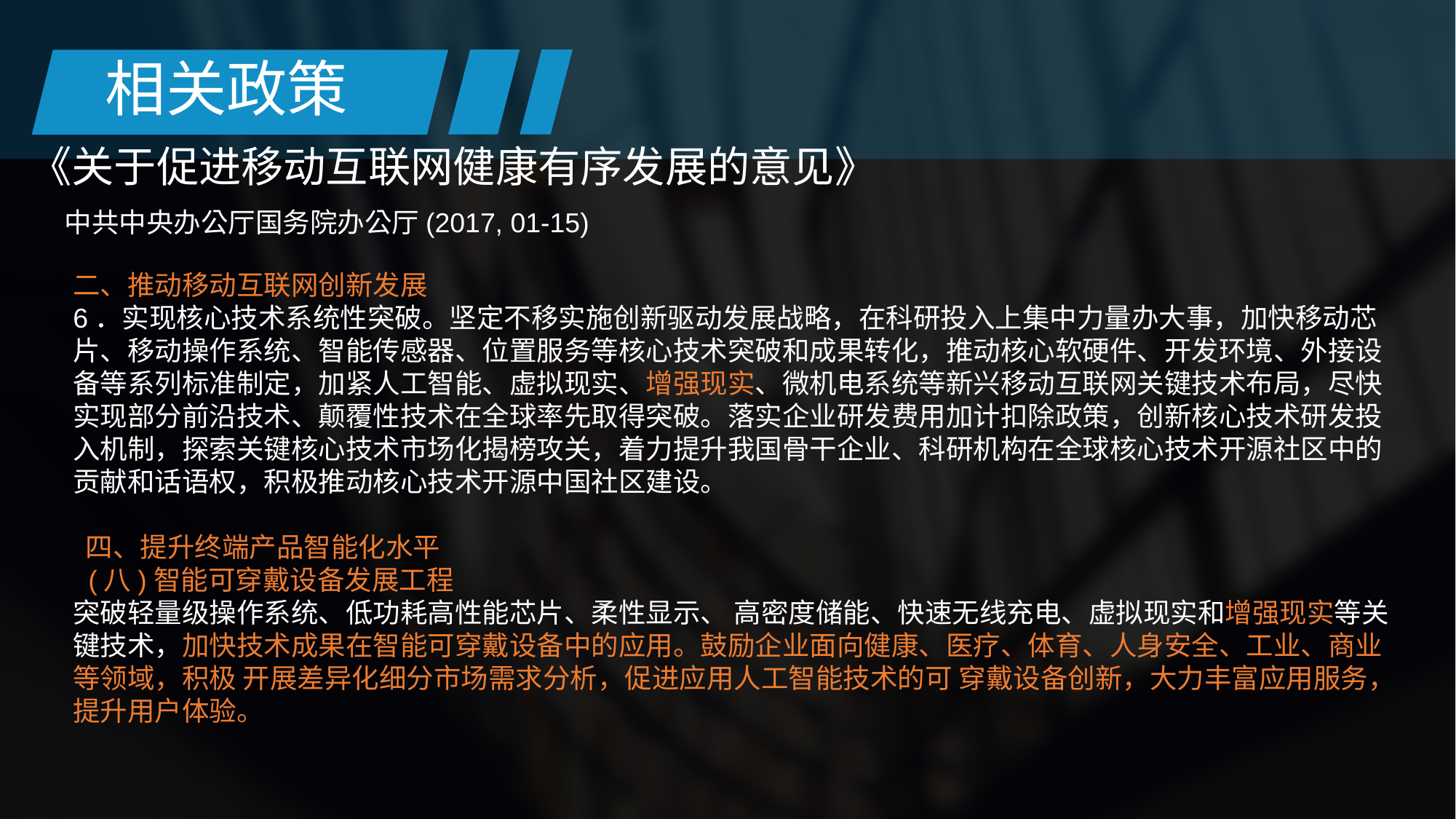

相关政策

《关于促进移动互联网健康有序发展的意见》
中共中央办公厅国务院办公厅(2017, 01-15)
二、推动移动互联网创新发展
6．实现核心技术系统性突破。坚定不移实施创新驱动发展战略，在科研投入上集中力量办大事，加快移动芯片、移动操作系统、智能传感器、位置服务等核心技术突破和成果转化，推动核心软硬件、开发环境、外接设备等系列标准制定，加紧人工智能、虚拟现实、增强现实、微机电系统等新兴移动互联网关键技术布局，尽快实现部分前沿技术、颠覆性技术在全球率先取得突破。落实企业研发费用加计扣除政策，创新核心技术研发投入机制，探索关键核心技术市场化揭榜攻关，着力提升我国骨干企业、科研机构在全球核心技术开源社区中的贡献和话语权，积极推动核心技术开源中国社区建设。

 四、提升终端产品智能化水平
  (八)智能可穿戴设备发展工程
突破轻量级操作系统、低功耗高性能芯片、柔性显示、 高密度储能、快速无线充电、虚拟现实和增强现实等关键技术，加快技术成果在智能可穿戴设备中的应用。鼓励企业面向健康、医疗、体育、人身安全、工业、商业等领域，积极 开展差异化细分市场需求分析，促进应用人工智能技术的可 穿戴设备创新，大力丰富应用服务，提升用户体验。